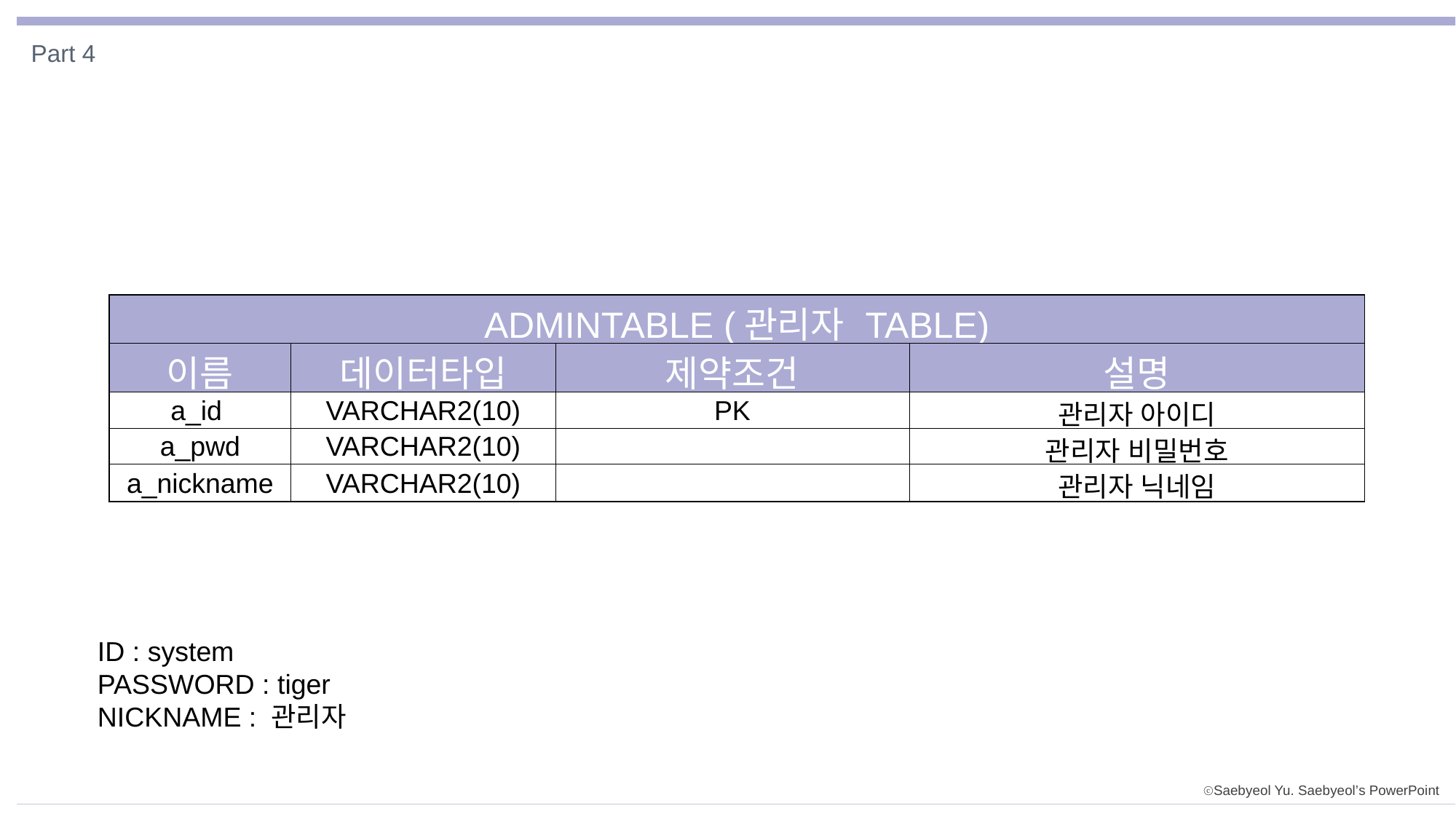

Part 4
| ADMINTABLE (관리자 TABLE) |  |  |  |
| --- | --- | --- | --- |
| 이름 | 데이터타입 | 제약조건 | 설명 |
| a\_id | VARCHAR2(10) | PK | 관리자 아이디 |
| a\_pwd | VARCHAR2(10) |  | 관리자 비밀번호 |
| a\_nickname | VARCHAR2(10) |  | 관리자 닉네임 |
ID : system
PASSWORD : tiger
NICKNAME : 관리자
ⓒSaebyeol Yu. Saebyeol’s PowerPoint